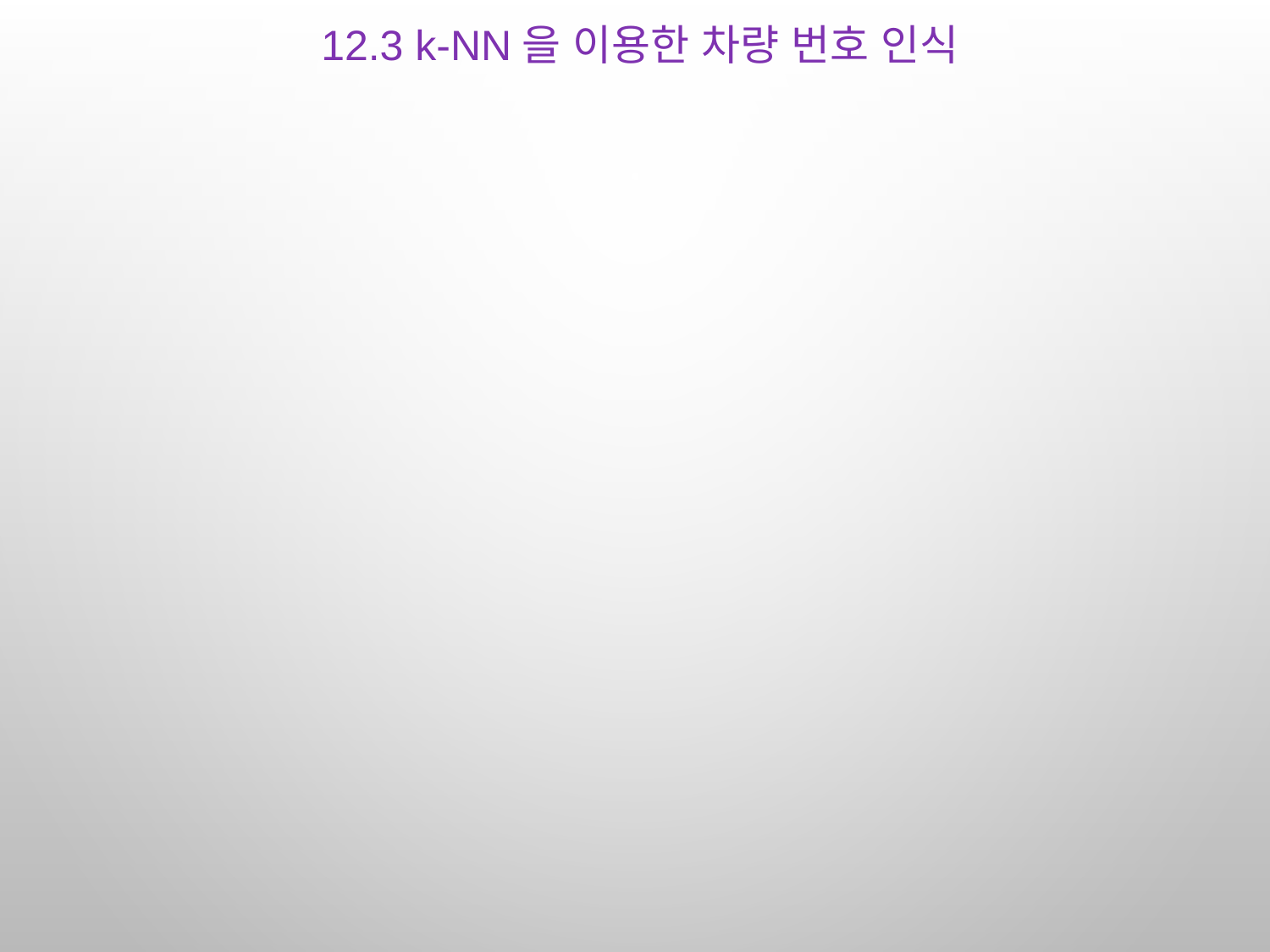

# 12.3 k-NN을 이용한 차량 번호 인식